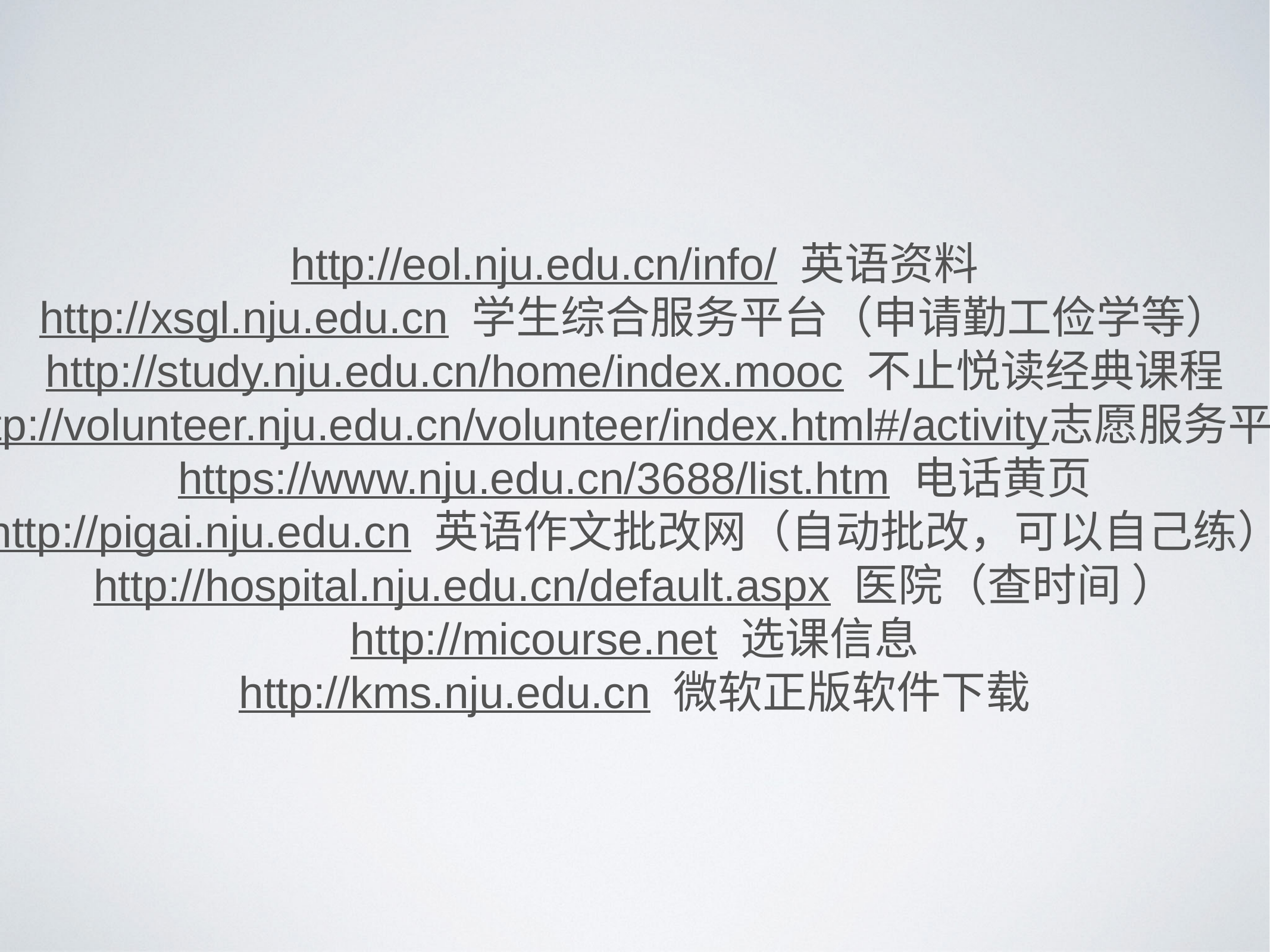

http://eol.nju.edu.cn/info/ 英语资料
http://xsgl.nju.edu.cn 学生综合服务平台（申请勤工俭学等）
http://study.nju.edu.cn/home/index.mooc 不止悦读经典课程
http://volunteer.nju.edu.cn/volunteer/index.html#/activity志愿服务平台
https://www.nju.edu.cn/3688/list.htm 电话黄页
http://pigai.nju.edu.cn 英语作文批改网（自动批改，可以自己练）
http://hospital.nju.edu.cn/default.aspx 医院（查时间 ）
http://micourse.net 选课信息
http://kms.nju.edu.cn 微软正版软件下载